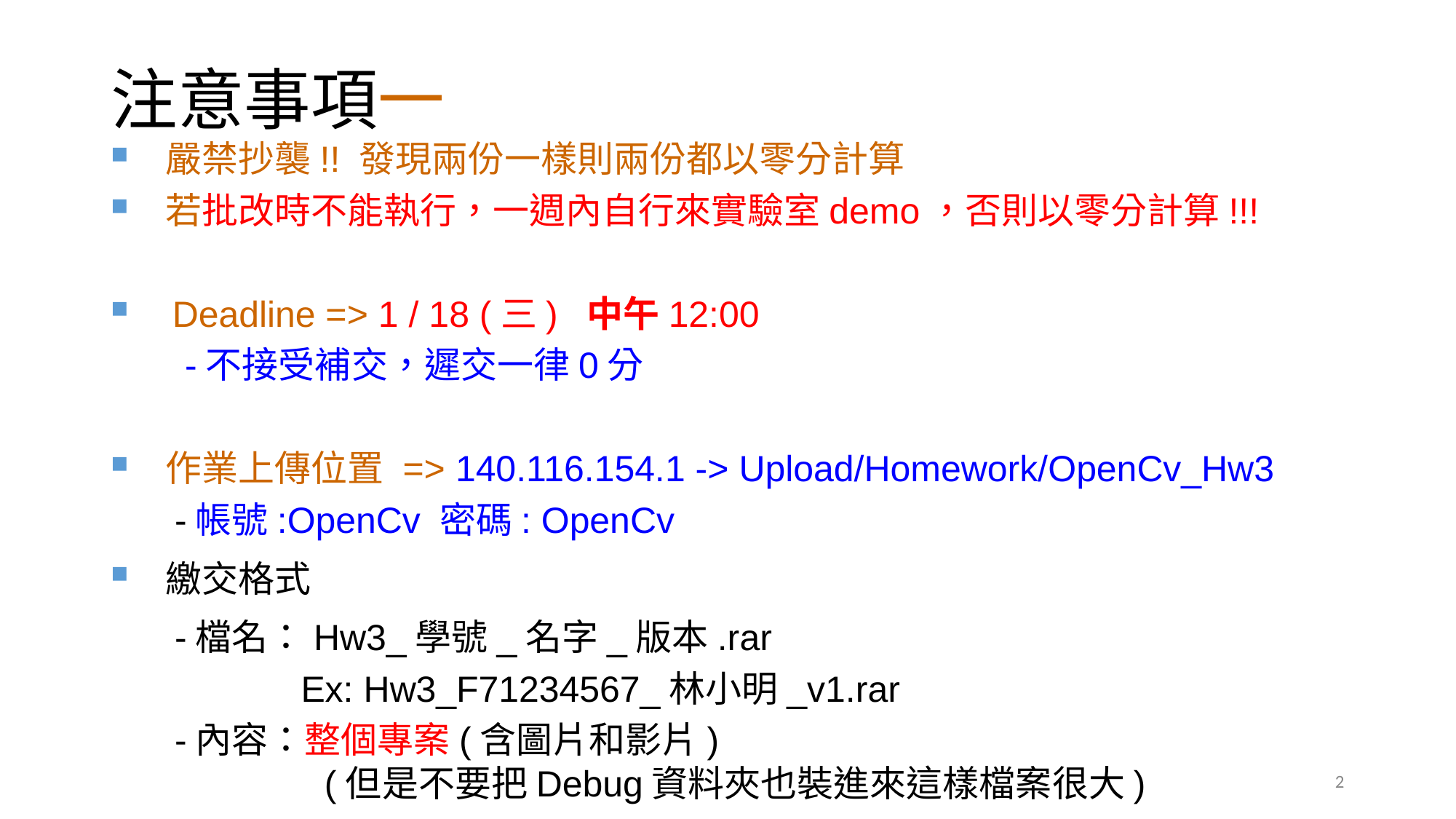

# 注意事項一

嚴禁抄襲!! 發現兩份一樣則兩份都以零分計算
若批改時不能執行，一週內自行來實驗室demo，否則以零分計算!!!

Deadline => 1 / 18 (三)  中午12:00
 -不接受補交，遲交一律0分

作業上傳位置 => 140.116.154.1 -> Upload/Homework/OpenCv_Hw3
 -帳號:OpenCv 密碼: OpenCv
繳交格式
-檔名：Hw3_學號_名字_版本.rar
	    Ex: Hw3_F71234567_林小明_v1.rar
 -內容：整個專案(含圖片和影片)
	     (但是不要把Debug資料夾也裝進來這樣檔案很大)

2